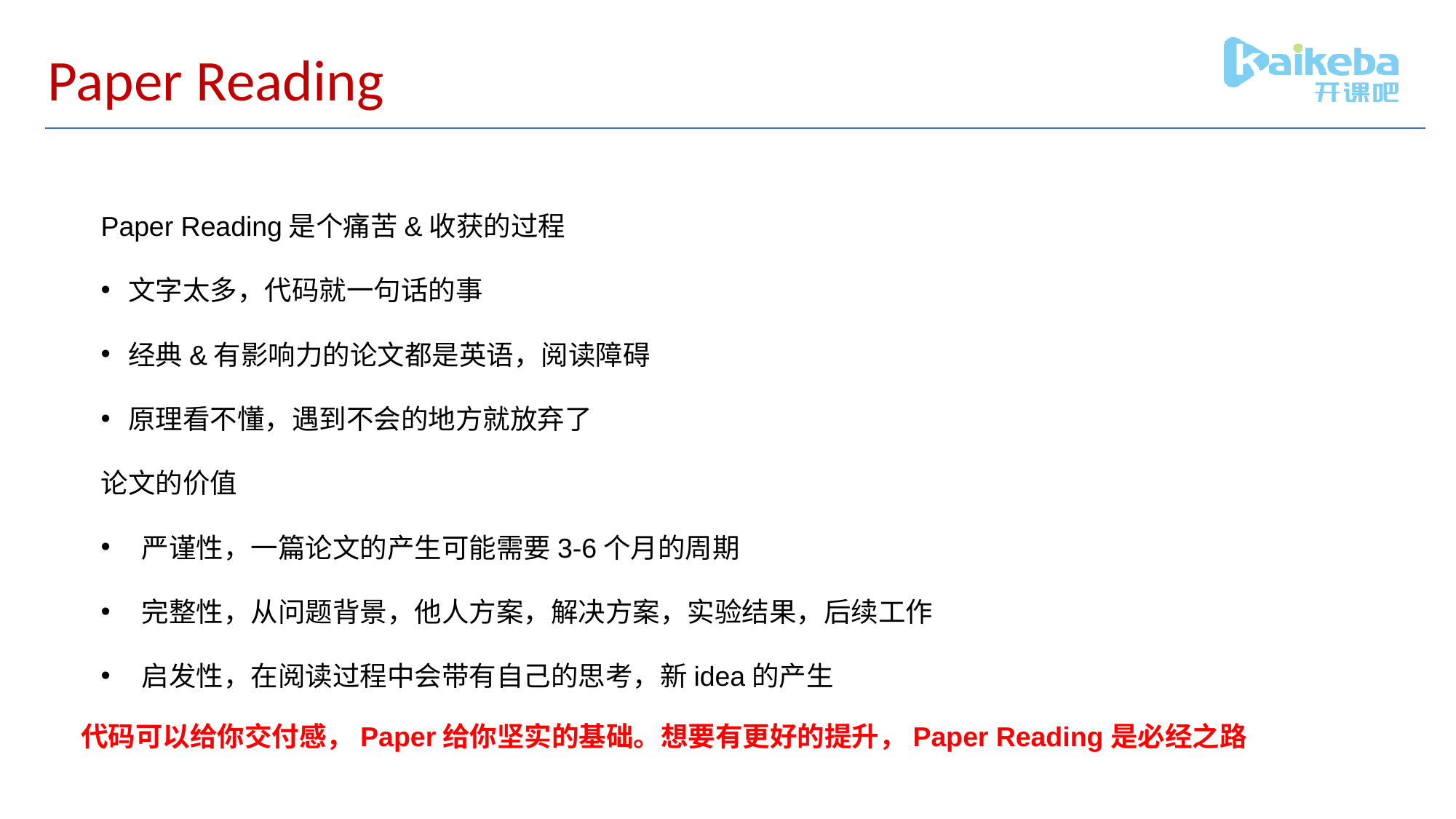

# Paper Reading
Paper Reading是个痛苦&收获的过程
文字太多，代码就一句话的事
经典&有影响力的论文都是英语，阅读障碍
原理看不懂，遇到不会的地方就放弃了
论文的价值
严谨性，一篇论文的产生可能需要3-6个月的周期
完整性，从问题背景，他人方案，解决方案，实验结果，后续工作
启发性，在阅读过程中会带有自己的思考，新idea的产生

代码可以给你交付感，Paper给你坚实的基础。想要有更好的提升，Paper Reading是必经之路